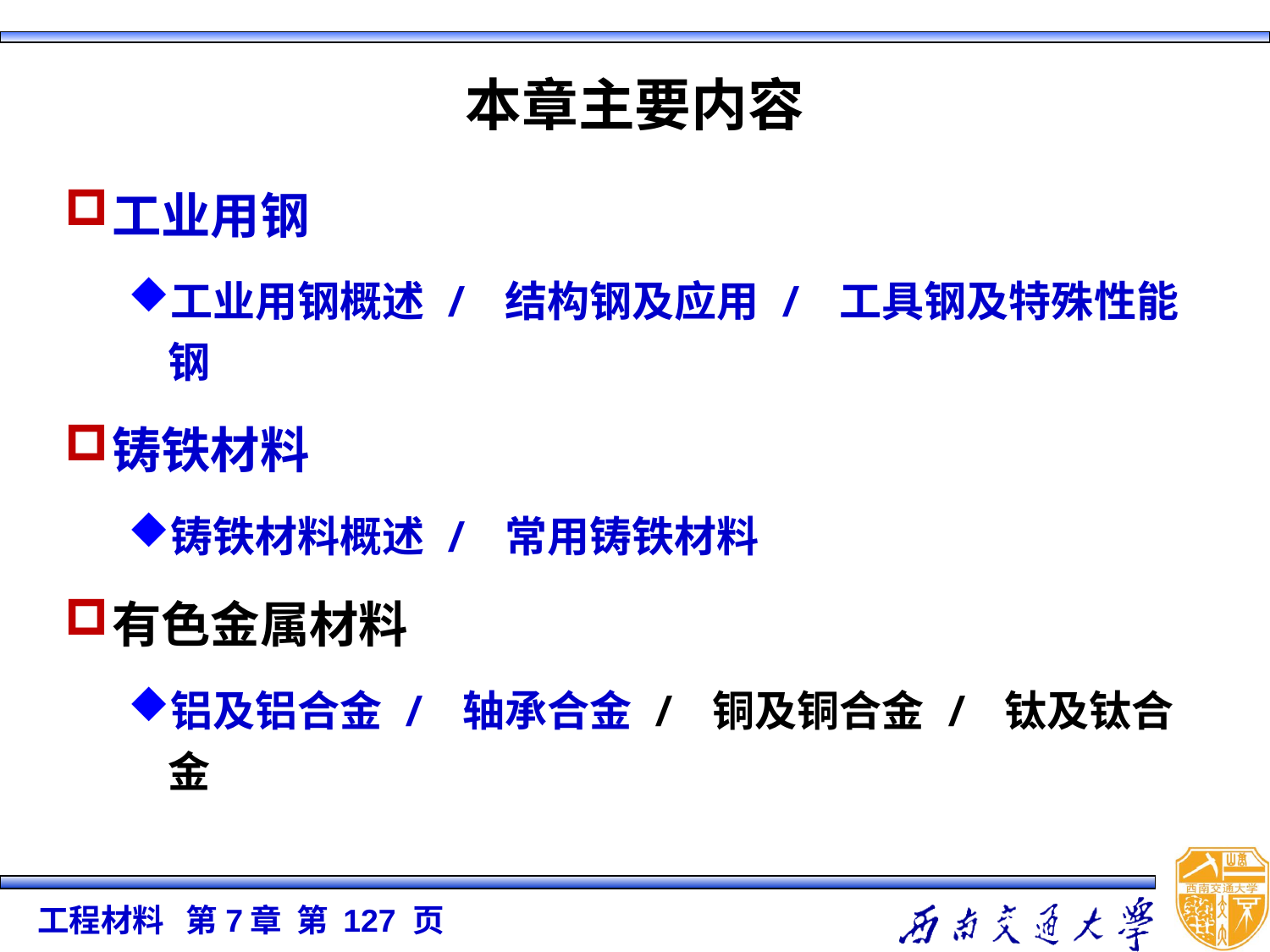

# 本章主要内容
工业用钢
工业用钢概述 / 结构钢及应用 / 工具钢及特殊性能钢
铸铁材料
铸铁材料概述 / 常用铸铁材料
有色金属材料
铝及铝合金 / 轴承合金 / 铜及铜合金 / 钛及钛合金